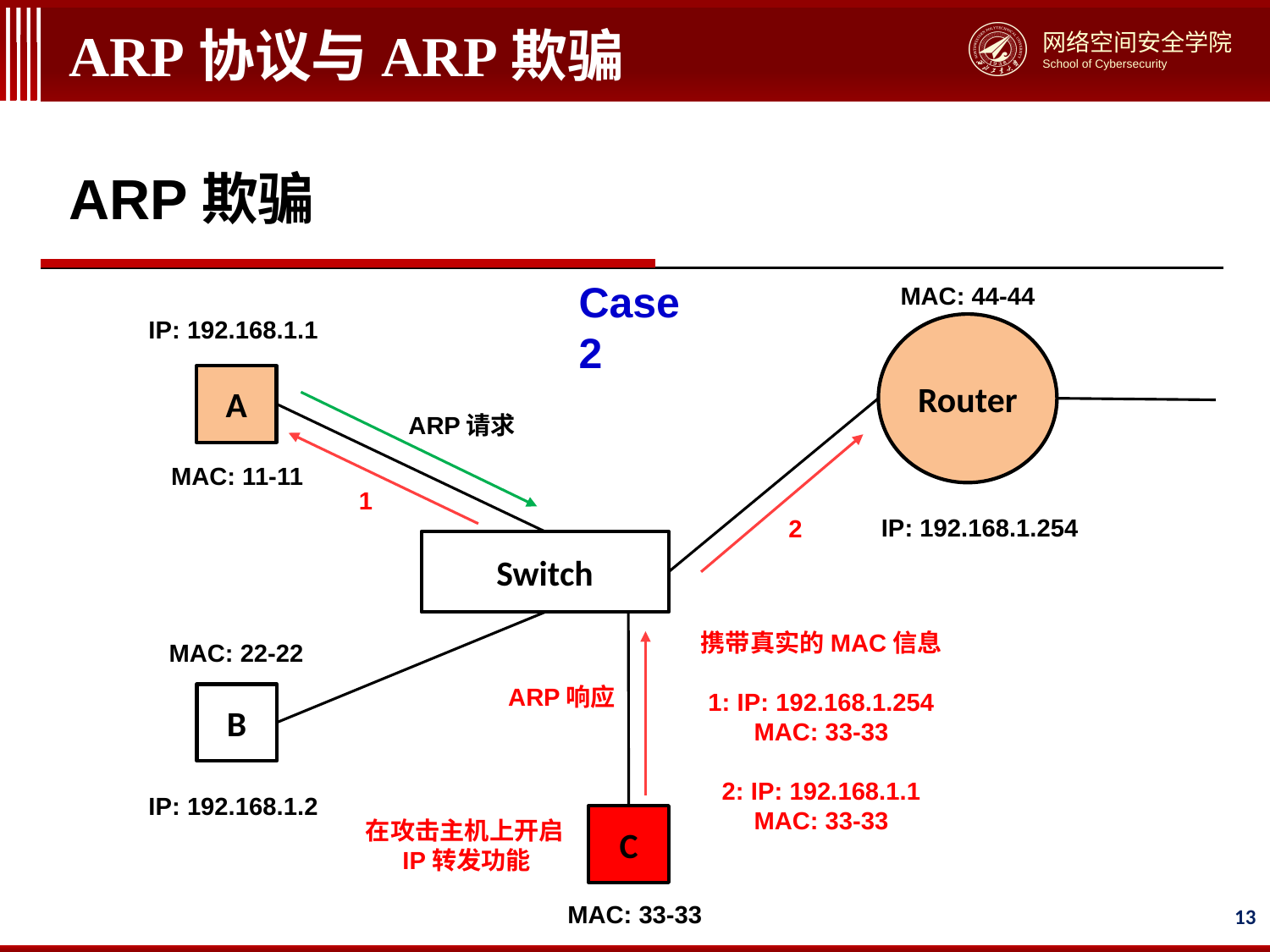

# ARP协议与ARP欺骗
ARP欺骗

Case 2
MAC: 44-44
IP: 192.168.1.1
Router
A
ARP请求
MAC: 11-11
1
IP: 192.168.1.254
2
Switch
携带真实的MAC信息

1: IP: 192.168.1.254
MAC: 33-33

2: IP: 192.168.1.1
MAC: 33-33
MAC: 22-22
ARP响应
B
IP: 192.168.1.2
C
在攻击主机上开启IP转发功能
MAC: 33-33